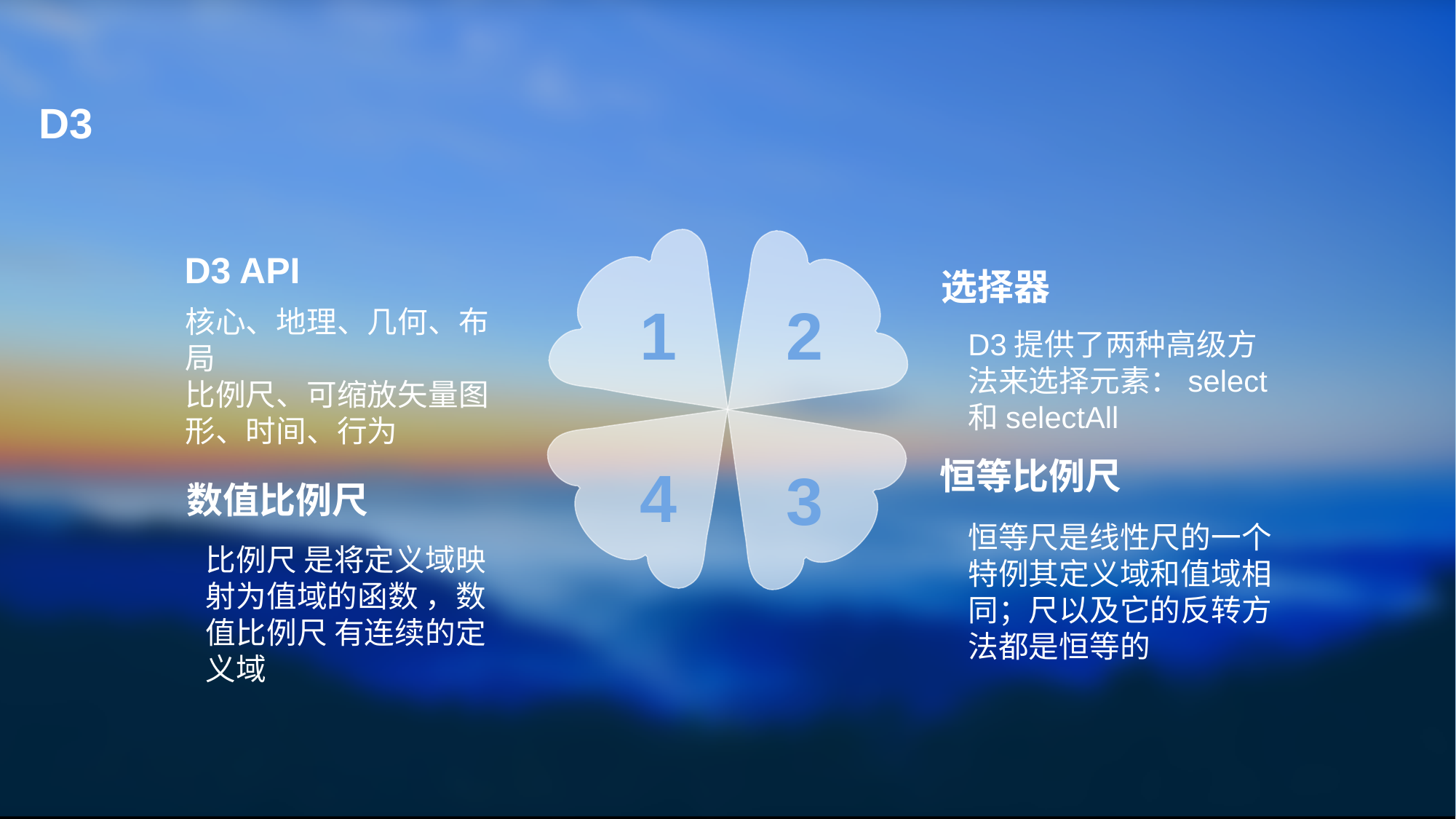

D3

D3 API
选择器
2
1
核心、地理、几何、布局
比例尺、可缩放矢量图形、时间、行为
D3提供了两种高级方法来选择元素：select和selectAll
恒等比例尺
4
3
数值比例尺
恒等尺是线性尺的一个特例其定义域和值域相同；尺以及它的反转方法都是恒等的
比例尺 是将定义域映射为值域的函数 ，数值比例尺 有连续的定义域